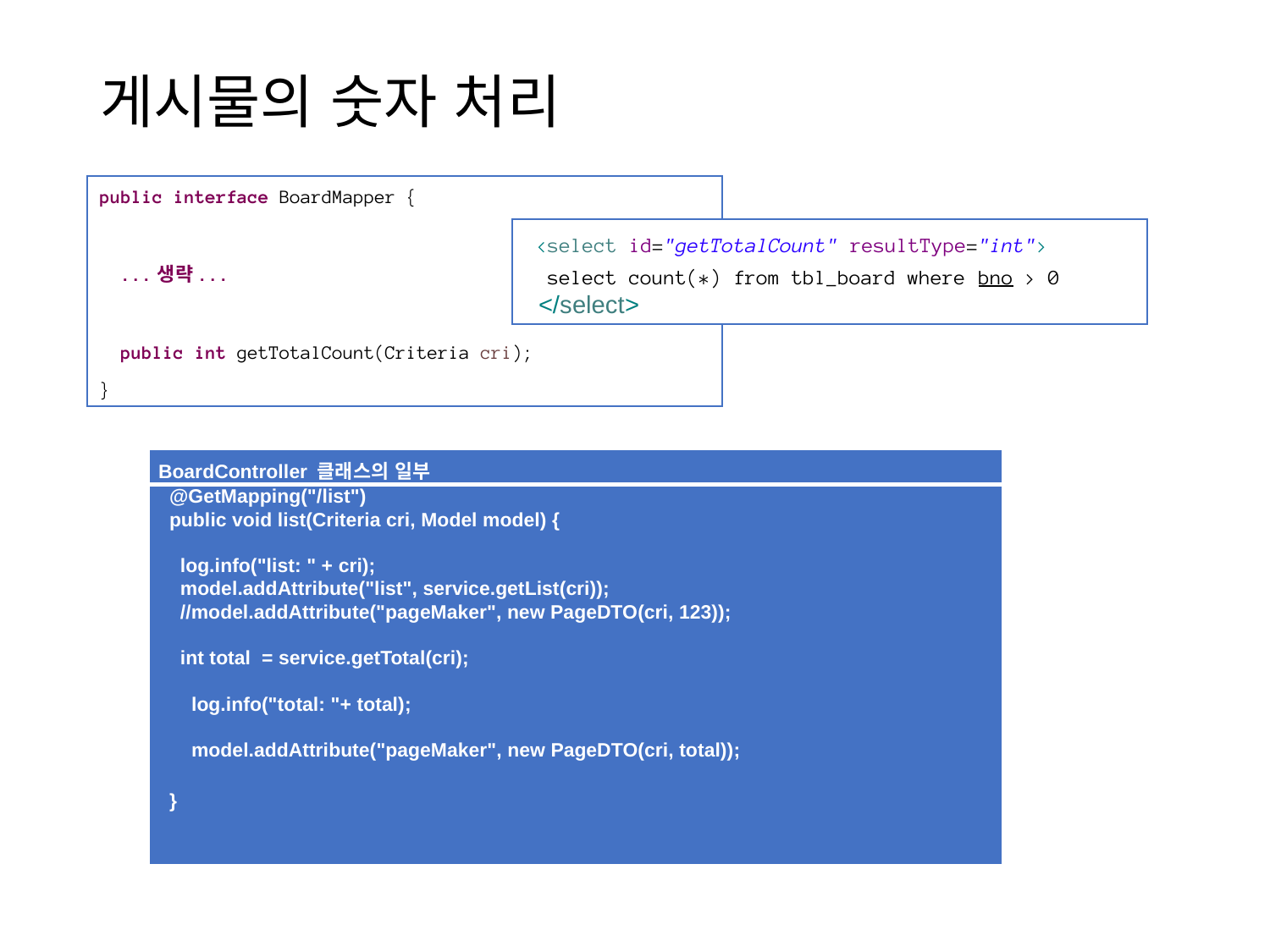

# 게시물의 숫자 처리
public interface BoardMapper {

  ...생략...

  public int getTotalCount(Criteria cri);
}
 <select id="getTotalCount" resultType="int">
  select count(*) from tbl_board where bno > 0
  </select>
| BoardController 클래스의 일부 |
| --- |
| @GetMapping("/list") public void list(Criteria cri, Model model) {   log.info("list: " + cri); model.addAttribute("list", service.getList(cri)); //model.addAttribute("pageMaker", new PageDTO(cri, 123));   int total = service.getTotal(cri); log.info("total: "+ total); model.addAttribute("pageMaker", new PageDTO(cri, total));   } |